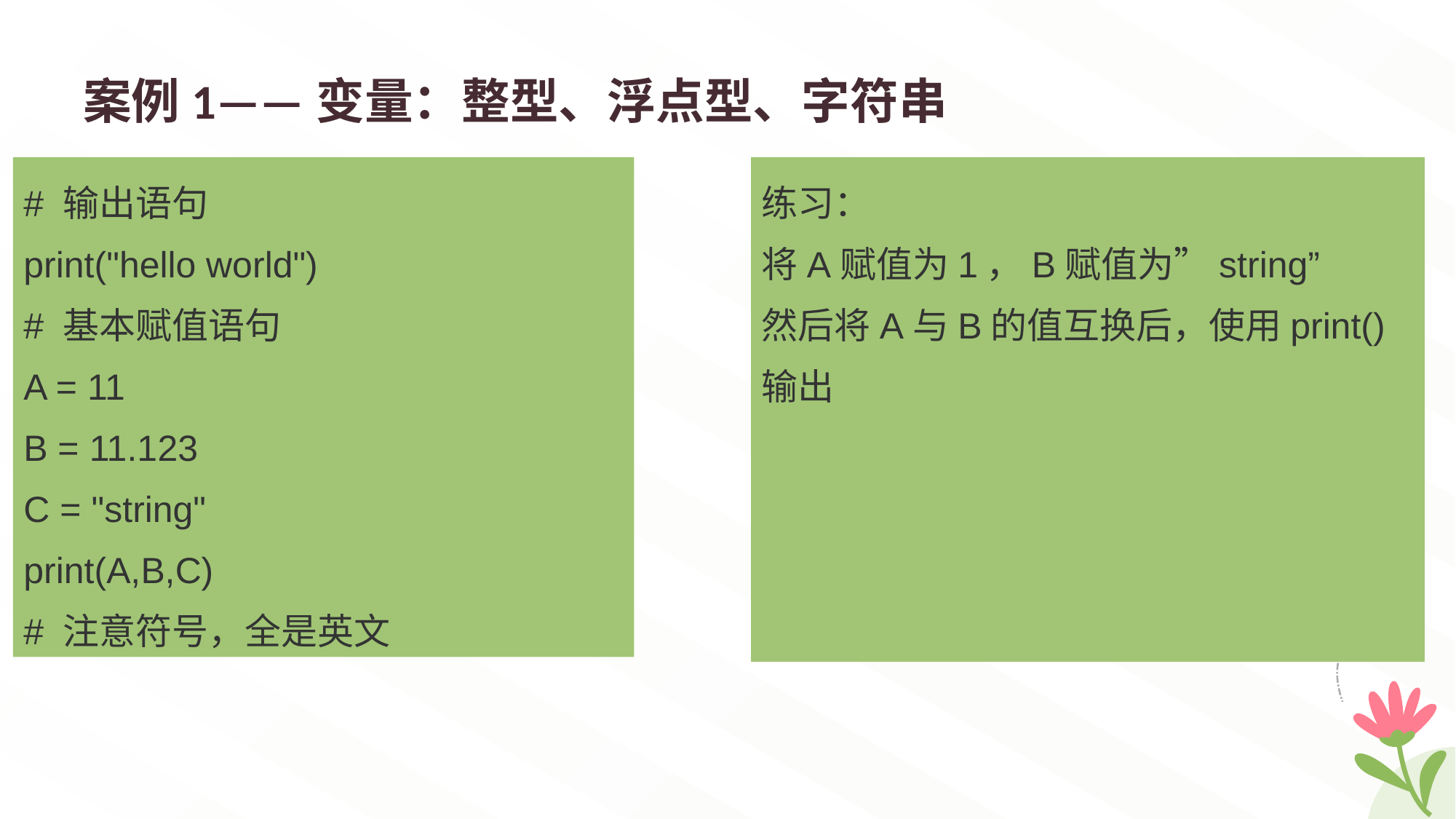

# 案例1——变量：整型、浮点型、字符串
# 输出语句
print("hello world")
# 基本赋值语句
A = 11
B = 11.123
C = "string"
print(A,B,C)
# 注意符号，全是英文
练习：
将A赋值为1，B赋值为”string”
然后将A与B的值互换后，使用print()输出